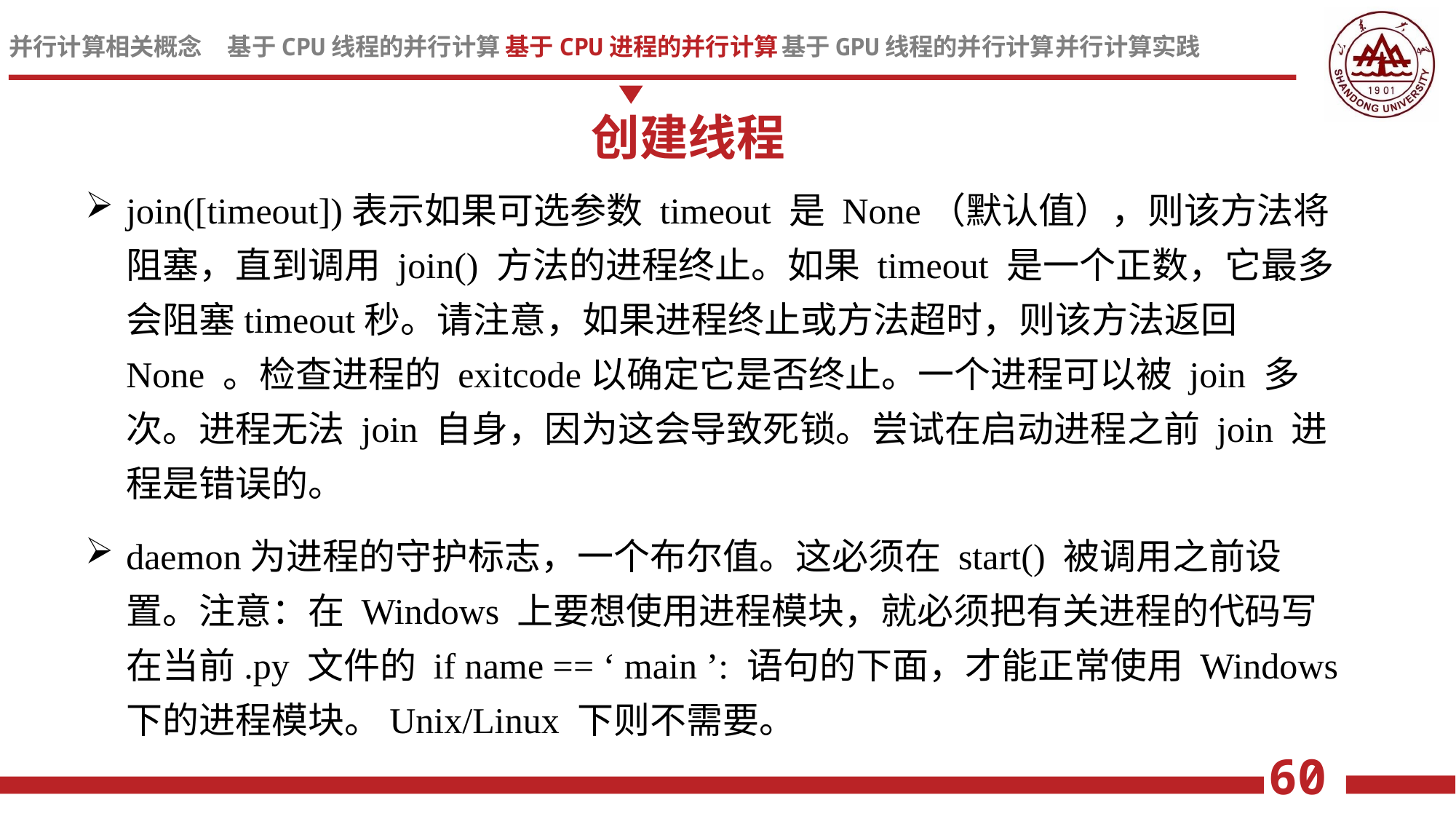

创建线程
join([timeout])表示如果可选参数 timeout 是 None（默认值），则该方法将阻塞，直到调用 join() 方法的进程终止。如果 timeout 是一个正数，它最多会阻塞timeout秒。请注意，如果进程终止或方法超时，则该方法返回 None 。检查进程的 exitcode以确定它是否终止。一个进程可以被 join 多次。进程无法 join 自身，因为这会导致死锁。尝试在启动进程之前 join 进程是错误的。
daemon为进程的守护标志，一个布尔值。这必须在 start() 被调用之前设置。注意：在 Windows 上要想使用进程模块，就必须把有关进程的代码写在当前.py 文件的 if name == ‘ main ’: 语句的下面，才能正常使用 Windows 下的进程模块。Unix/Linux 下则不需要。